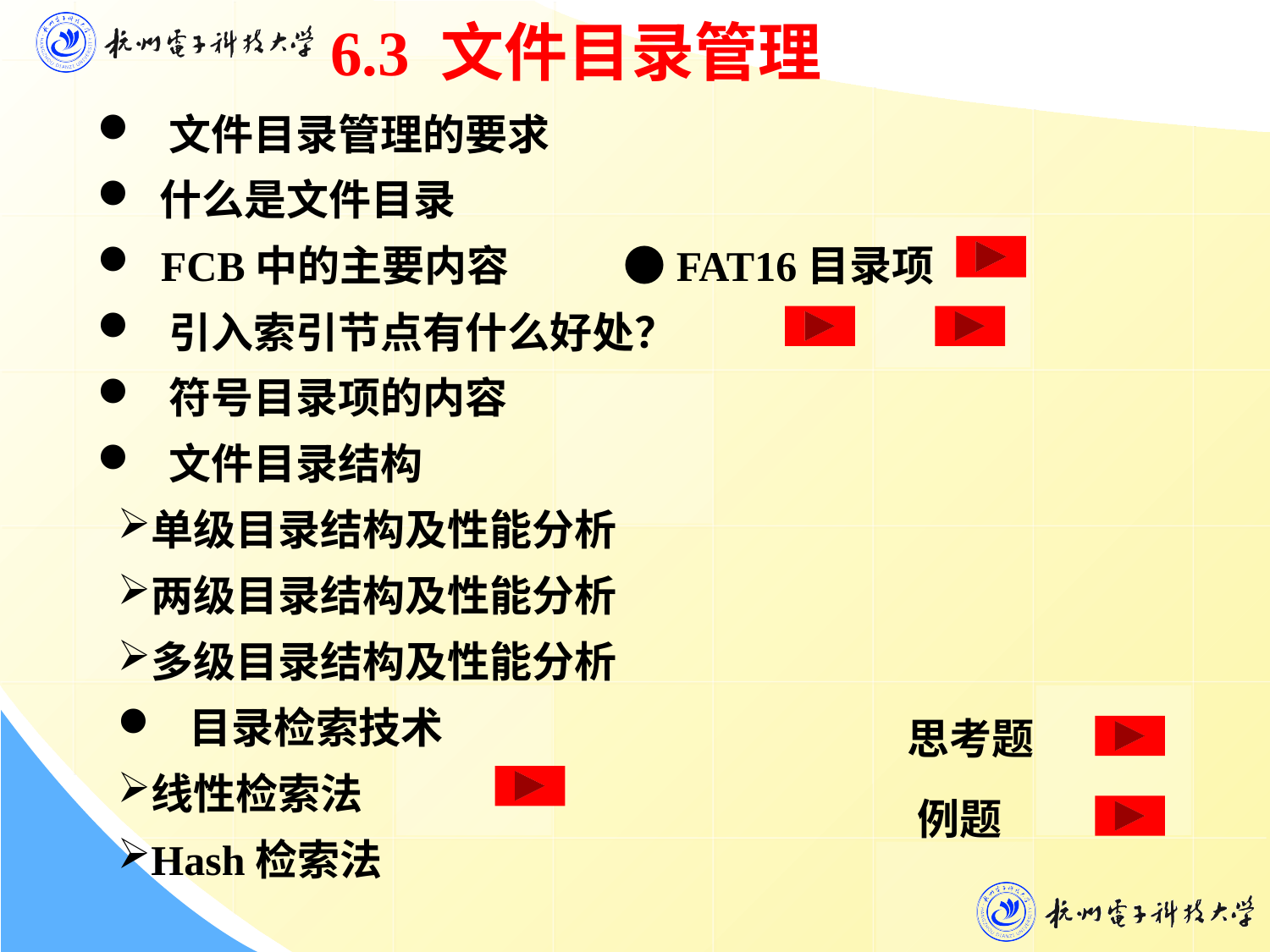

6.3 文件目录管理
  文件目录管理的要求
 什么是文件目录
  FCB中的主要内容            ●FAT16目录项
  引入索引节点有什么好处？
  符号目录项的内容
  文件目录结构
单级目录结构及性能分析
两级目录结构及性能分析
多级目录结构及性能分析
  目录检索技术
线性检索法
Hash检索法

思考题

例题